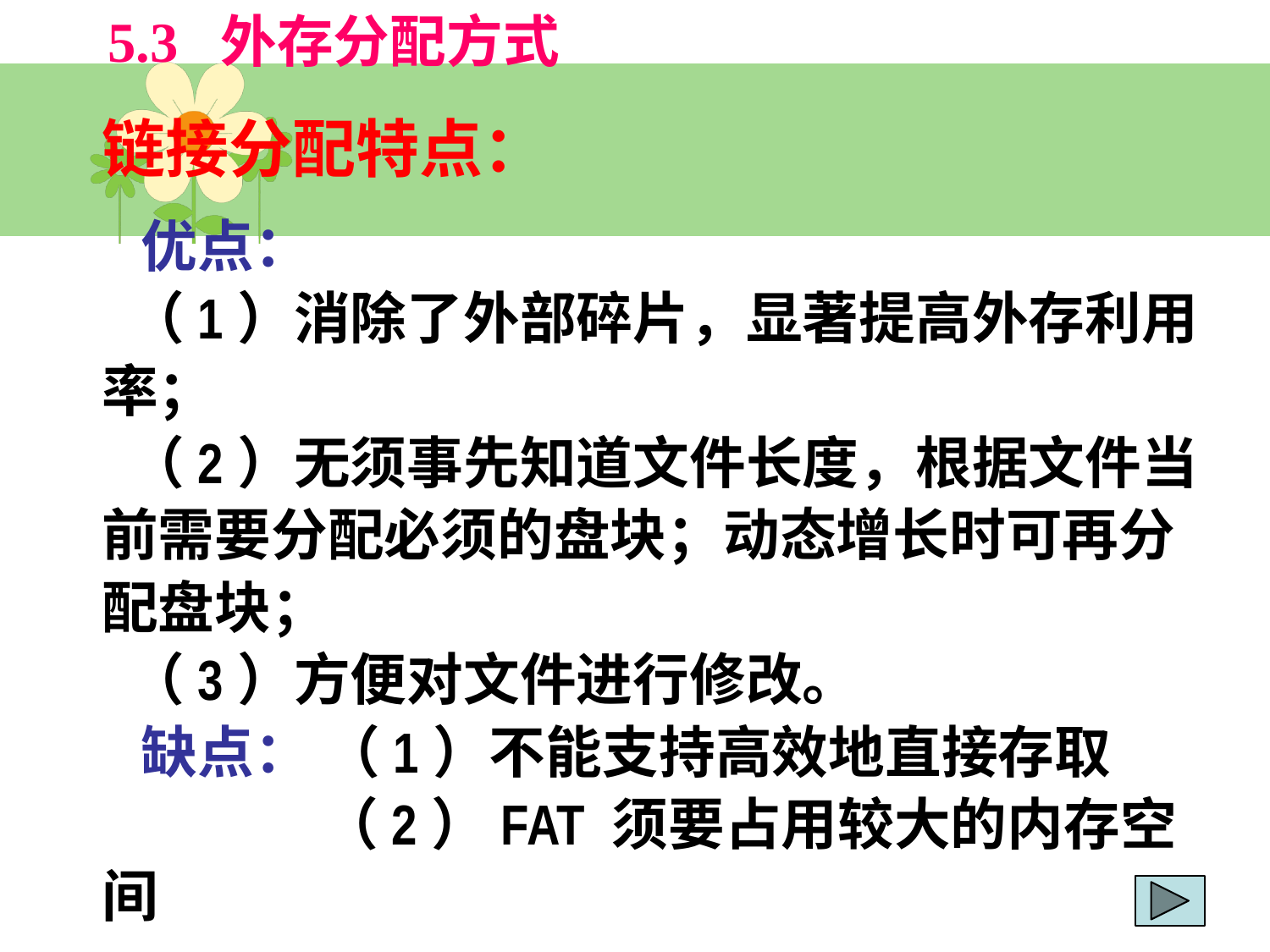

5.3  外存分配方式
链接分配特点：
  优点：
 （1）消除了外部碎片，显著提高外存利用率；
 （2）无须事先知道文件长度，根据文件当前需要分配必须的盘块；动态增长时可再分配盘块；
 （3）方便对文件进行修改。
  缺点： （1）不能支持高效地直接存取
                （2）FAT 须要占用较大的内存空间